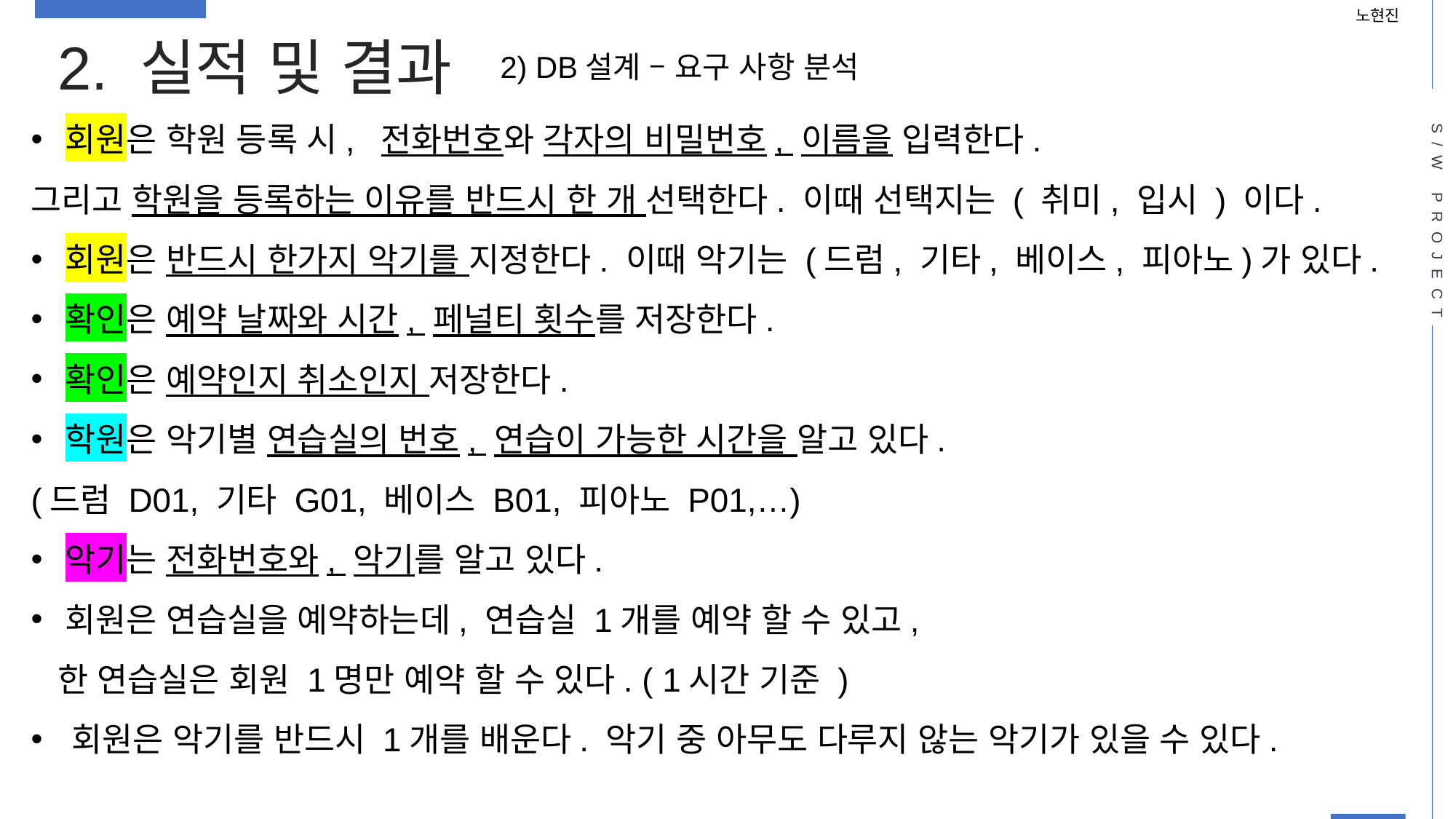

노현진
2. 실적 및 결과
2) DB설계 – 요구 사항 분석
회원은 학원 등록 시,  전화번호와 각자의 비밀번호, 이름을 입력한다.
그리고 학원을 등록하는 이유를 반드시 한 개 선택한다. 이때 선택지는 ( 취미, 입시 ) 이다.
회원은 반드시 한가지 악기를 지정한다. 이때 악기는 (드럼, 기타, 베이스, 피아노)가 있다.
확인은 예약 날짜와 시간, 페널티 횟수를 저장한다.
확인은 예약인지 취소인지 저장한다.
학원은 악기별 연습실의 번호, 연습이 가능한 시간을 알고 있다.
(드럼 D01, 기타 G01, 베이스 B01, 피아노 P01,…)
악기는 전화번호와, 악기를 알고 있다.
회원은 연습실을 예약하는데, 연습실 1개를 예약 할 수 있고,
  한 연습실은 회원 1명만 예약 할 수 있다. ( 1시간 기준 )
회원은 악기를 반드시 1개를 배운다. 악기 중 아무도 다루지 않는 악기가 있을 수 있다.

S/W PROJECT